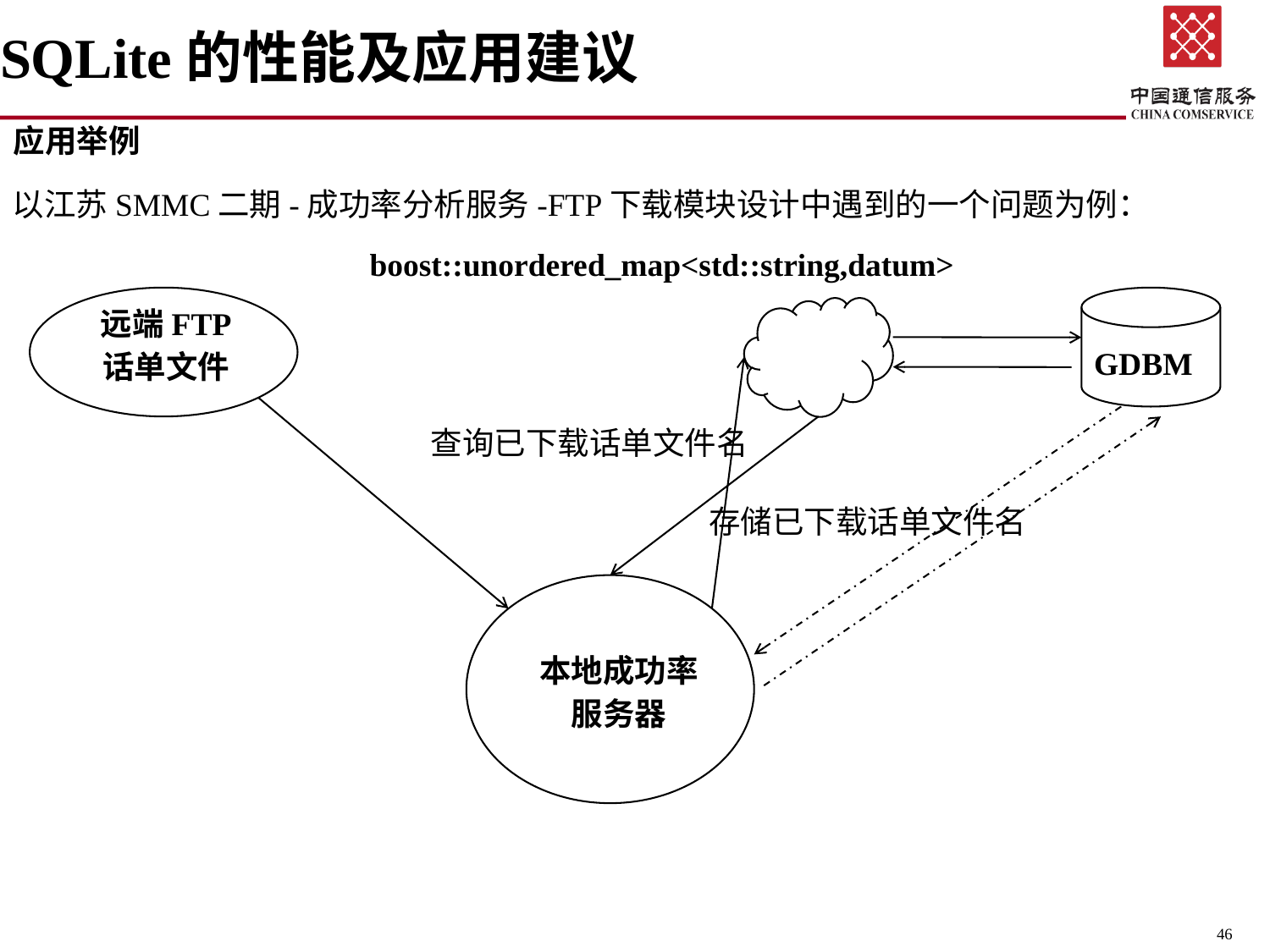

# SQLite的性能及应用建议

应用举例
以江苏SMMC二期-成功率分析服务-FTP下载模块设计中遇到的一个问题为例：
boost::unordered_map<std::string,datum>

远端FTP
话单文件

GDBM
查询已下载话单文件名
存储已下载话单文件名

本地成功率
服务器